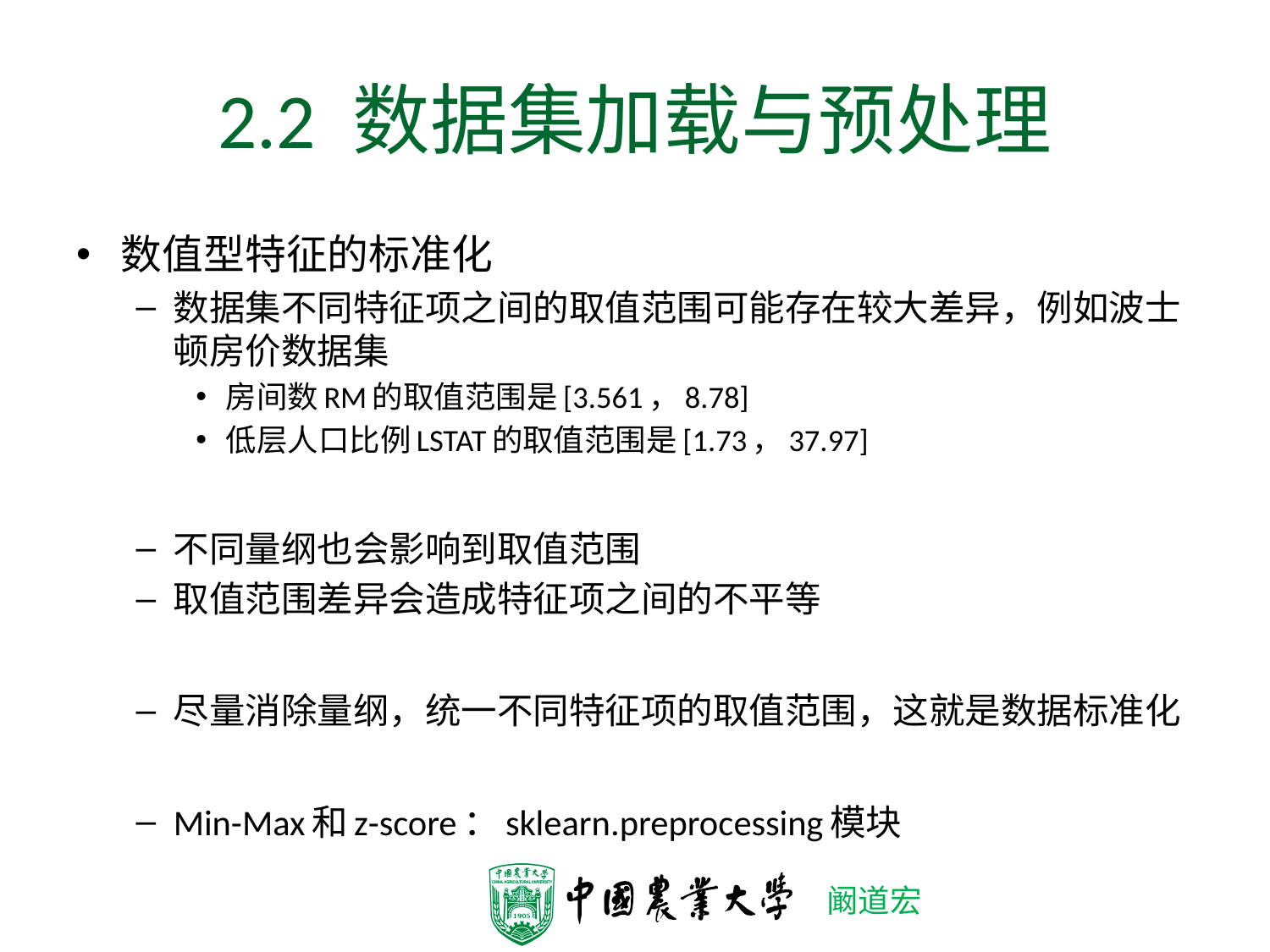

# 2.2 数据集加载与预处理
数值型特征的标准化
数据集不同特征项之间的取值范围可能存在较大差异，例如波士顿房价数据集
房间数RM的取值范围是[3.561，8.78]
低层人口比例LSTAT的取值范围是[1.73，37.97]

不同量纲也会影响到取值范围
取值范围差异会造成特征项之间的不平等

尽量消除量纲，统一不同特征项的取值范围，这就是数据标准化

Min-Max和z-score：sklearn.preprocessing模块